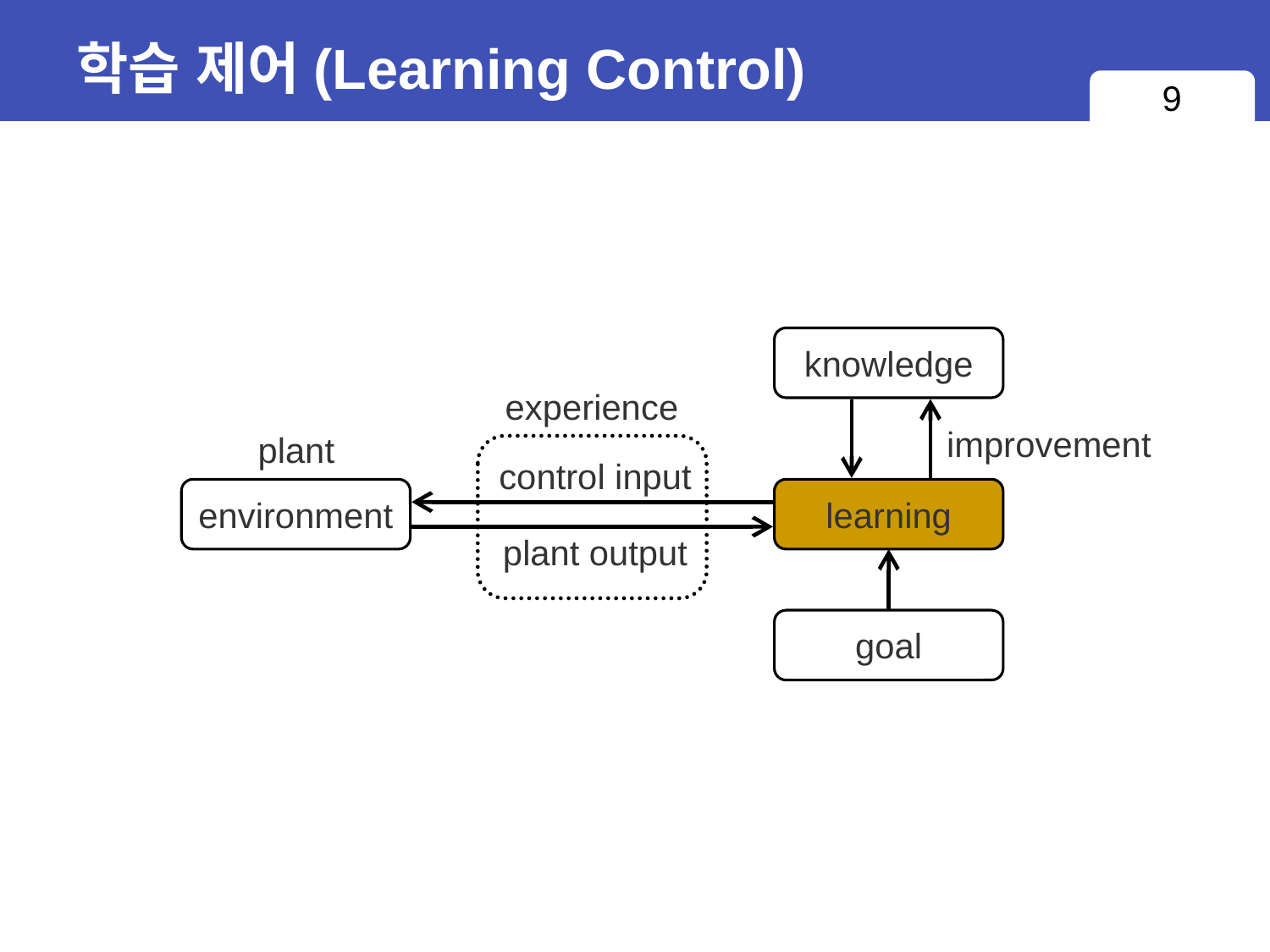

# 학습 제어(Learning Control)
9
knowledge
experience
improvement
plant

control input
environment
learning
plant output
goal